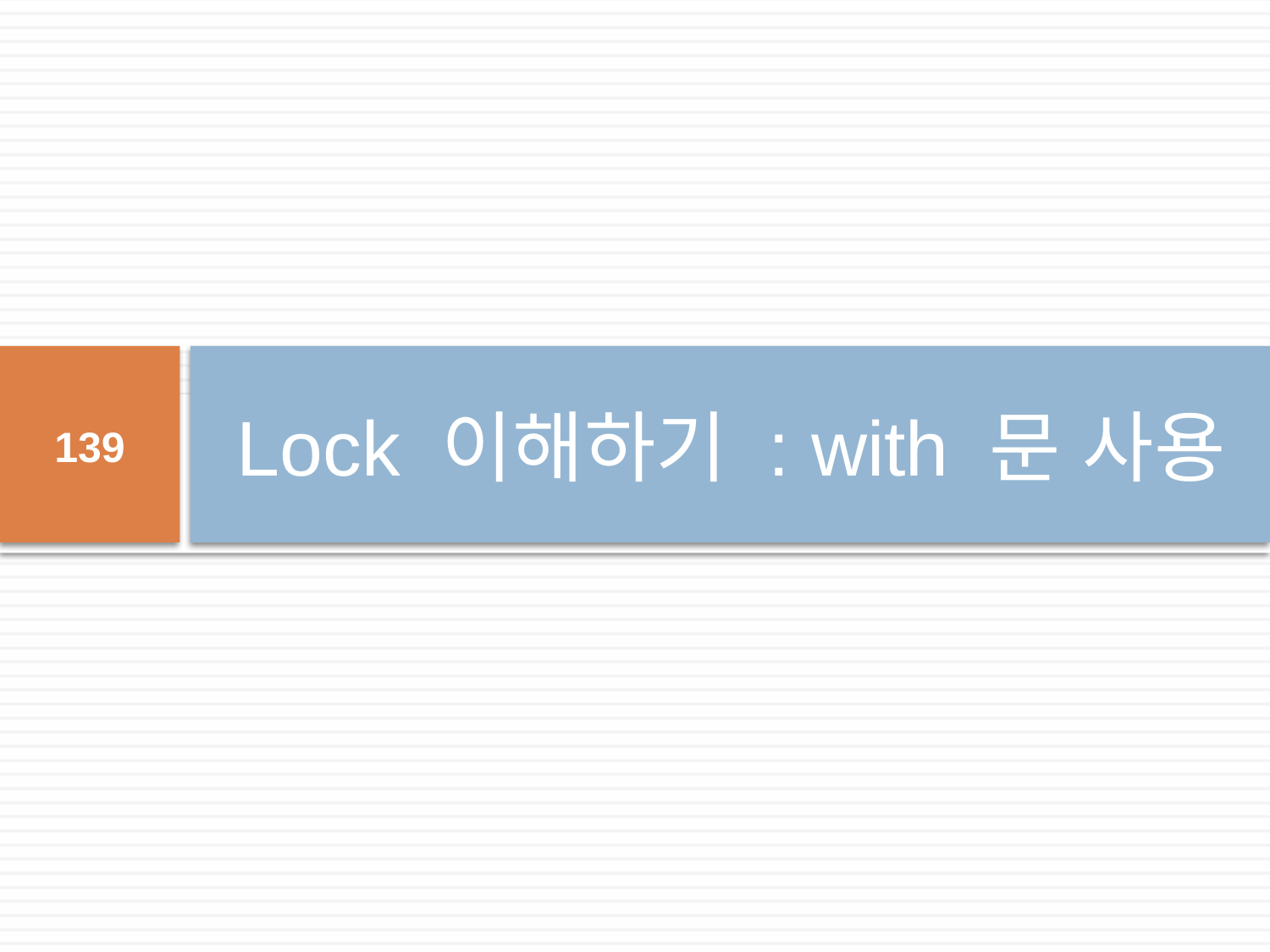

# Lock 이해하기 : with 문 사용
139